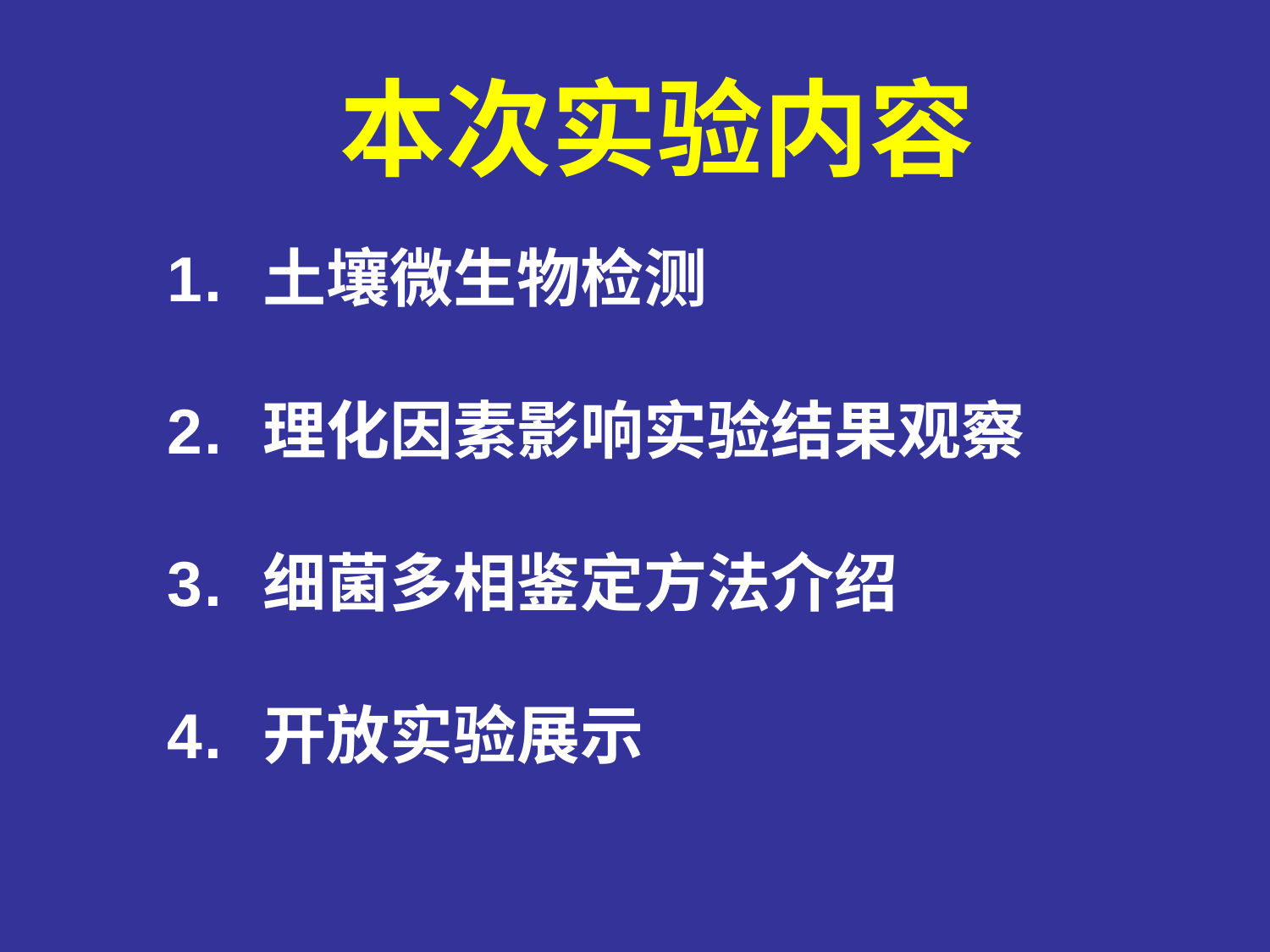

本次实验内容
土壤微生物检测
理化因素影响实验结果观察
细菌多相鉴定方法介绍
开放实验展示